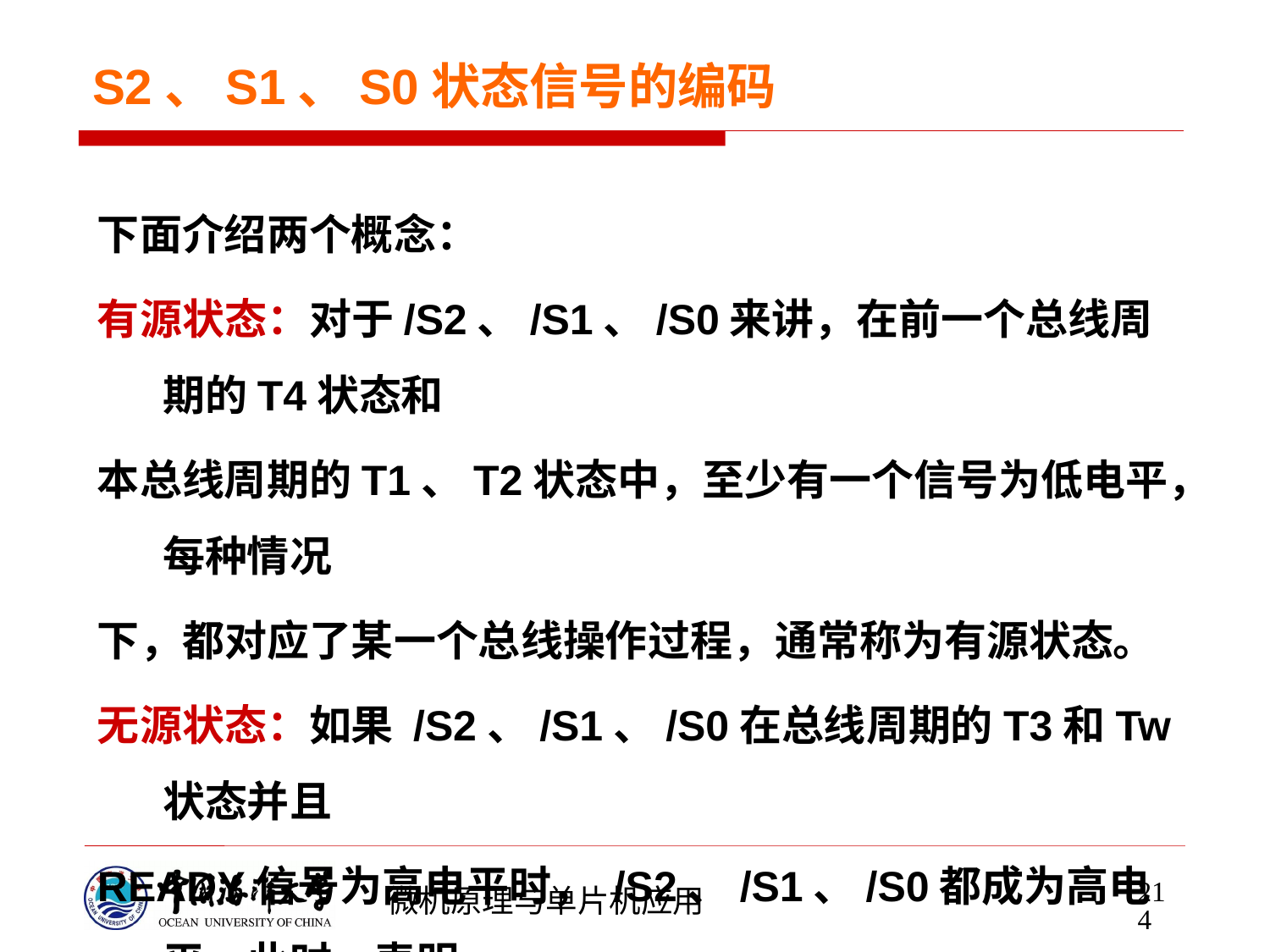

# S2、S1、S0状态信号的编码
下面介绍两个概念：
有源状态：对于/S2、/S1、/S0来讲，在前一个总线周期的T4状态和
本总线周期的T1、T2状态中，至少有一个信号为低电平，每种情况
下，都对应了某一个总线操作过程，通常称为有源状态。
无源状态：如果 /S2、/S1、/S0在总线周期的T3和Tw状态并且
READY信号为高电平时， /S2、/S1、/S0都成为高电平，此时，表明
一个总线操作过程即将结束，另一个新的总线周期尚未开始，通常称
为无源状态。

214